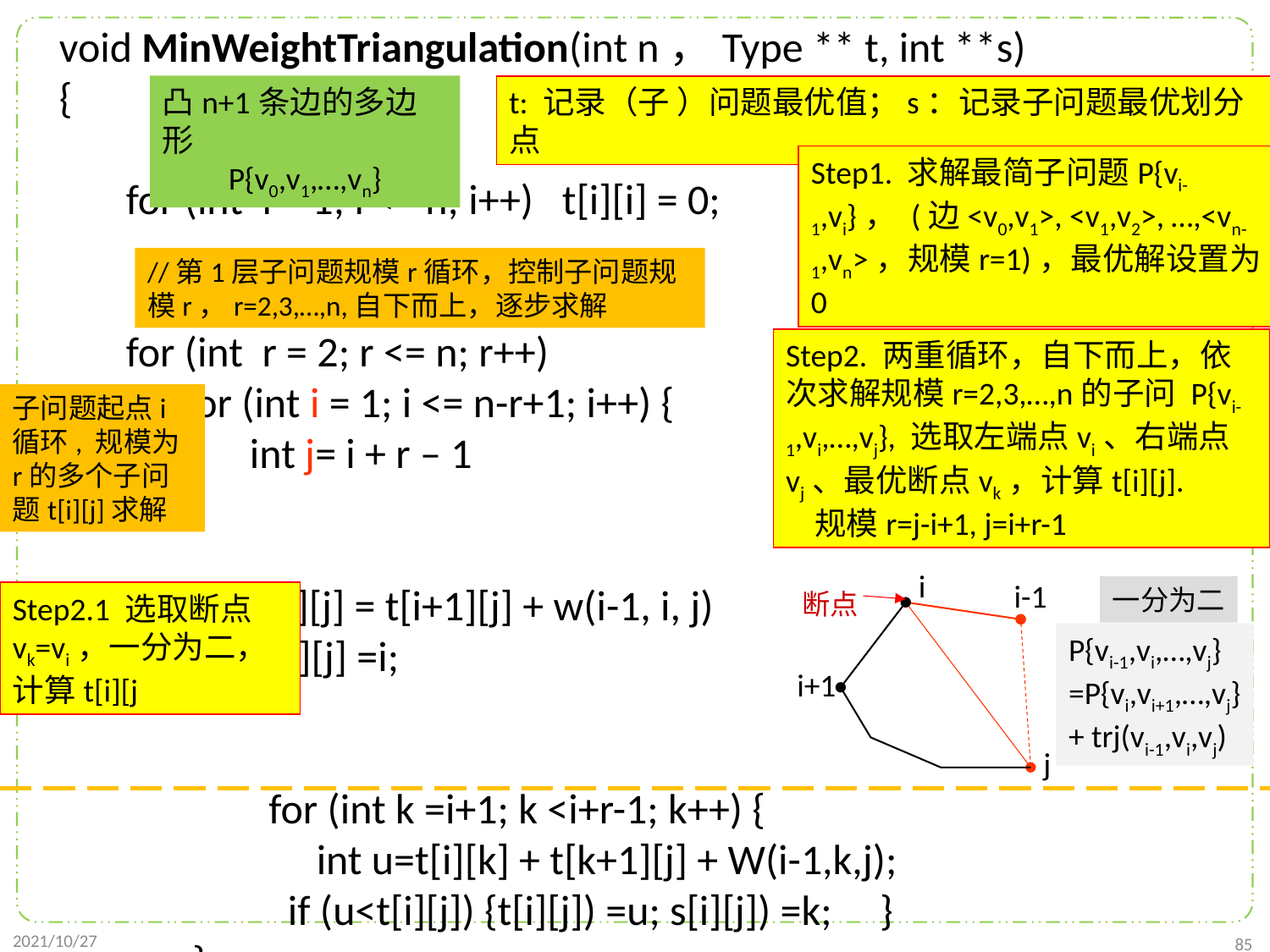

void MinWeightTriangulation(int n，Type ** t, int **s)
{

       for (int  i = 1; i <= n; i++)   t[i][i] = 0;

       for (int  r = 2; r <= n; r++)
             for (int i = 1; i <= n-r+1; i++) {
                    int j= i + r – 1

                     t[i][j] = t[i+1][j] + w(i-1, i, j)
                     s[i][j] =i;

                      for (int k =i+1; k <i+r-1; k++) {
                           int u=t[i][k] + t[k+1][j] + W(i-1,k,j);
                        if (u<t[i][j]) {t[i][j]) =u; s[i][j]) =k;     }
              }
        }
}
凸n+1条边的多边形
P{v0,v1,…,vn}
t: 记录（子 ）问题最优值；s：记录子问题最优划分点
Step1. 求解最简子问题P{vi-1,vi}， (边<v0,v1>, <v1,v2>, …,<vn-1,vn>，规模r=1)，最优解设置为0
//第1层子问题规模r循环，控制子问题规模r，r=2,3,…,n,自下而上，逐步求解
Step2. 两重循环，自下而上，依次求解规模r=2,3,…,n的子问 P{vi-1,vi,…,vj}, 选取左端点vi、右端点vj、最优断点vk，计算t[i][j].
   规模r=j-i+1, j=i+r-1
子问题起点i循环, 规模为r的多个子问题t[i][j]求解
i
i-1
断点

i+1

j

一分为二
Step2.1 选取断点vk=vi，一分为二，计算t[i][j
P{vi-1,vi,…,vj}
=P{vi,vi+1,…,vj}
+ trj(vi-1,vi,vj)

2021/10/27
85